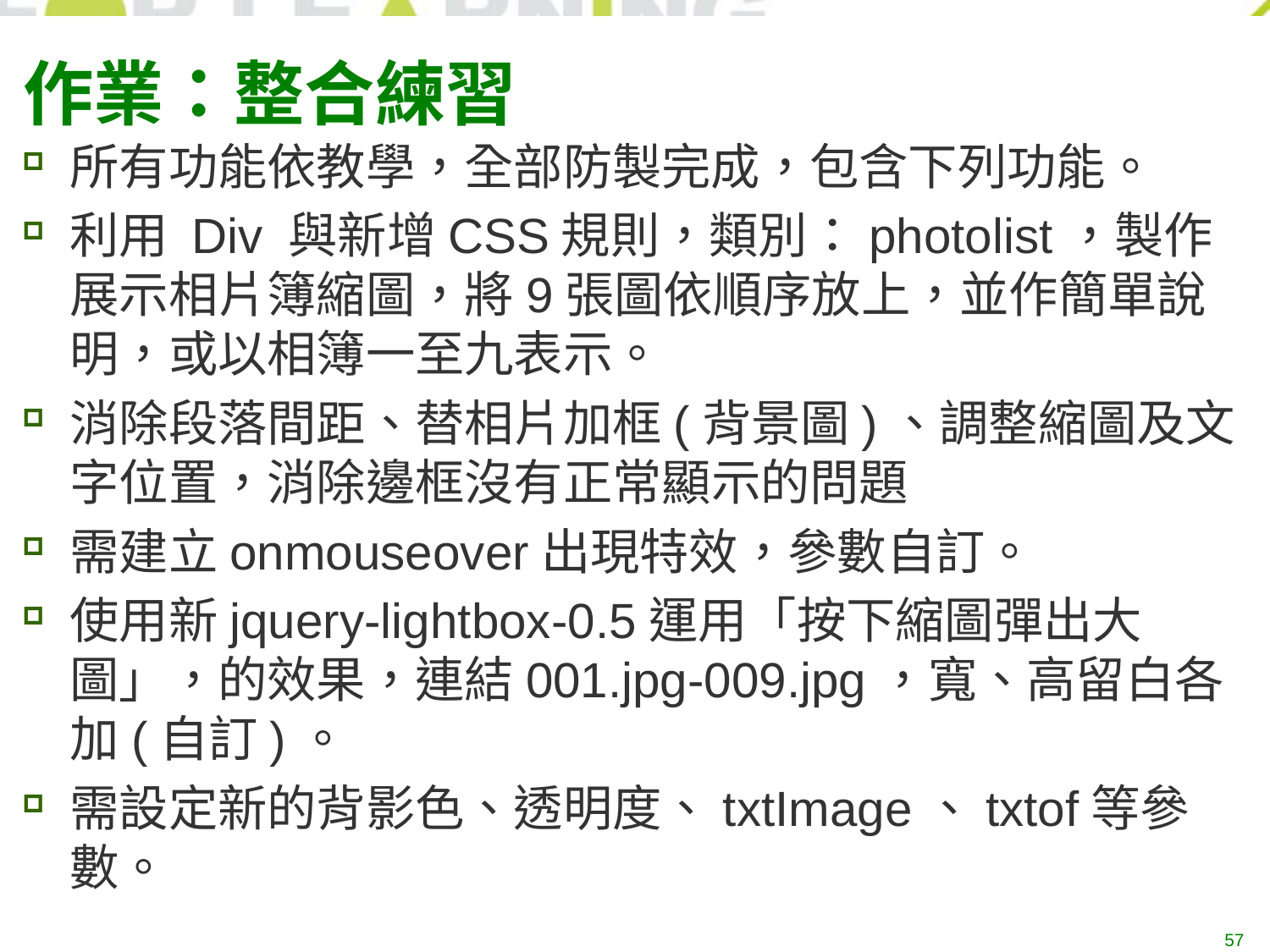

# 作業：整合練習
所有功能依教學，全部防製完成，包含下列功能。
利用 Div 與新增CSS規則，類別：photolist，製作 展示相片簿縮圖，將9張圖依順序放上，並作簡單說明，或以相簿一至九表示。
消除段落間距、替相片加框(背景圖)、調整縮圖及文字位置，消除邊框沒有正常顯示的問題
需建立onmouseover出現特效，參數自訂。
使用新jquery-lightbox-0.5運用「按下縮圖彈出大圖」，的效果，連結001.jpg-009.jpg，寬、高留白各加(自訂)。
需設定新的背影色、透明度、txtImage、txtof等參數。
57